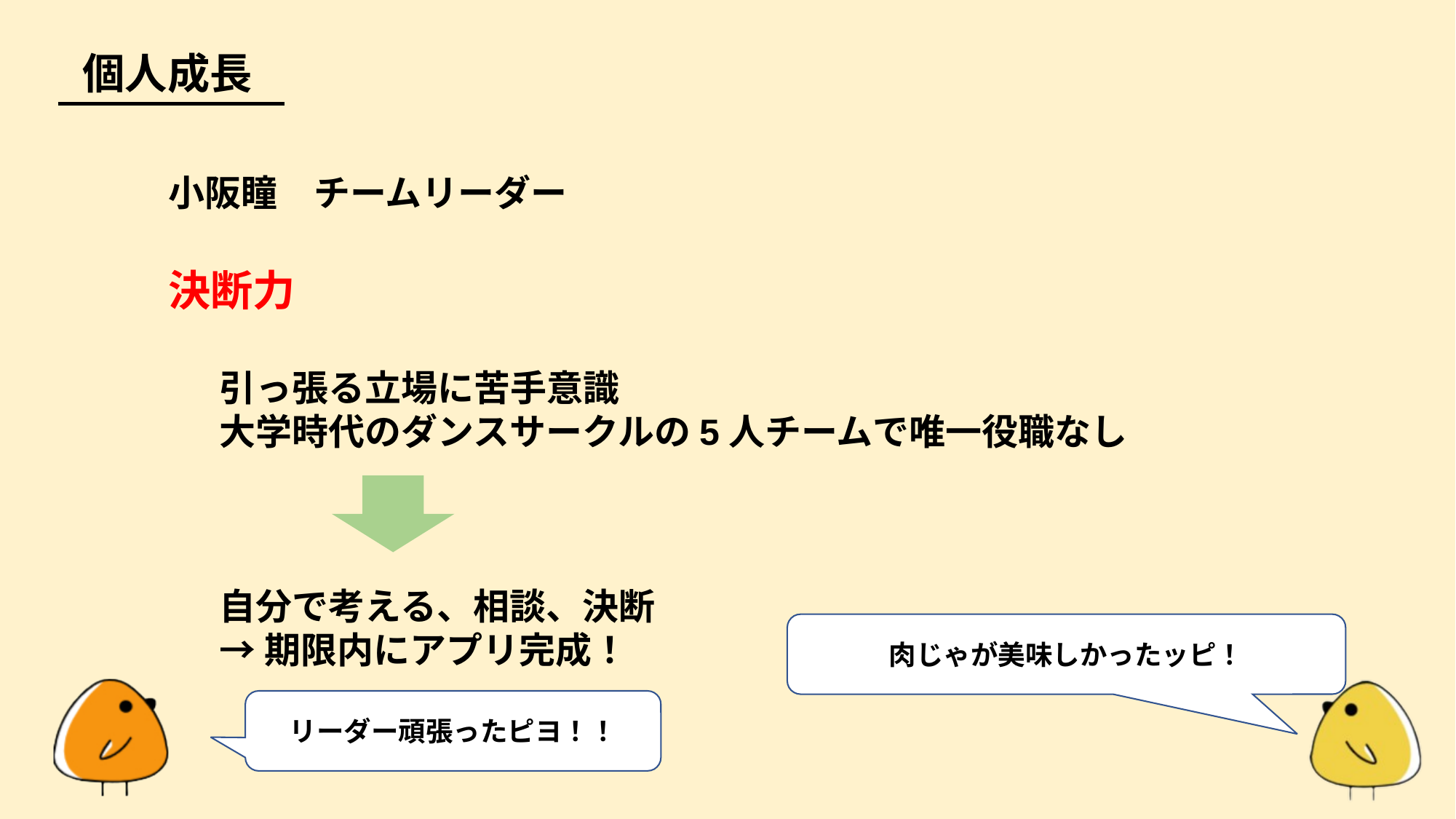

個人成長
小阪瞳　チームリーダー
決断力
名前　役職
成長した部分
エピソード
引っ張る立場に苦手意識
大学時代のダンスサークルの5人チームで唯一役職なし

自分で考える、相談、決断
→期限内にアプリ完成！

肉じゃが美味しかったッピ！
リーダー頑張ったピヨ！！